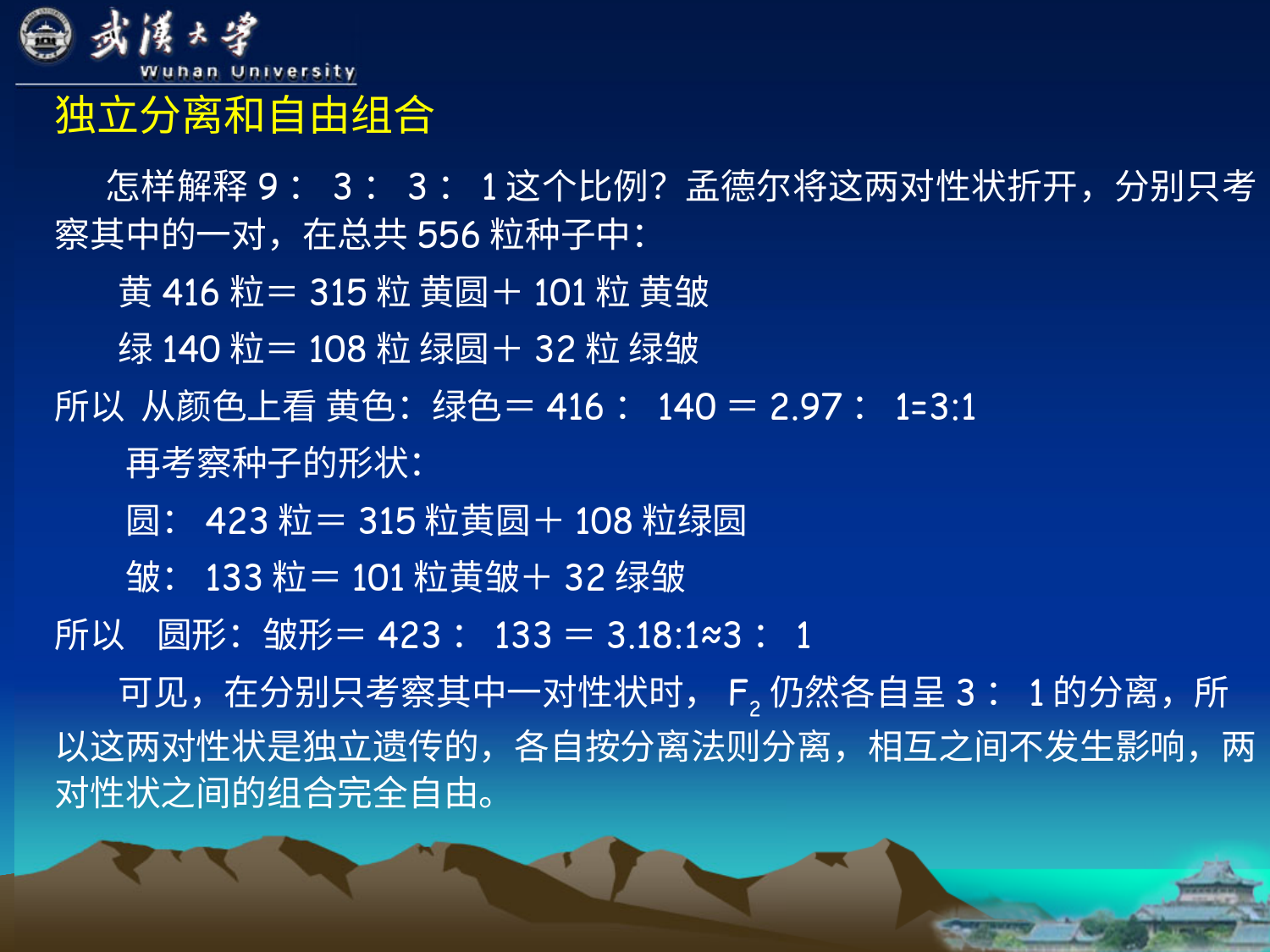

独立分离和自由组合
    怎样解释9：3：3：1这个比例？孟德尔将这两对性状折开，分别只考察其中的一对，在总共556粒种子中：
       黄416粒＝315粒 黄圆＋101粒 黄皱
       绿140粒＝108粒 绿圆＋32粒 绿皱
所以  从颜色上看 黄色：绿色＝416：140＝2.97：1=3:1
        再考察种子的形状：
        圆：423粒＝315粒黄圆＋108粒绿圆
        皱：133粒＝101粒黄皱＋32绿皱
所以    圆形：皱形＝423：133＝3.18:1≈3：1
       可见，在分别只考察其中一对性状时，F2仍然各自呈3：1的分离，所以这两对性状是独立遗传的，各自按分离法则分离，相互之间不发生影响，两对性状之间的组合完全自由。